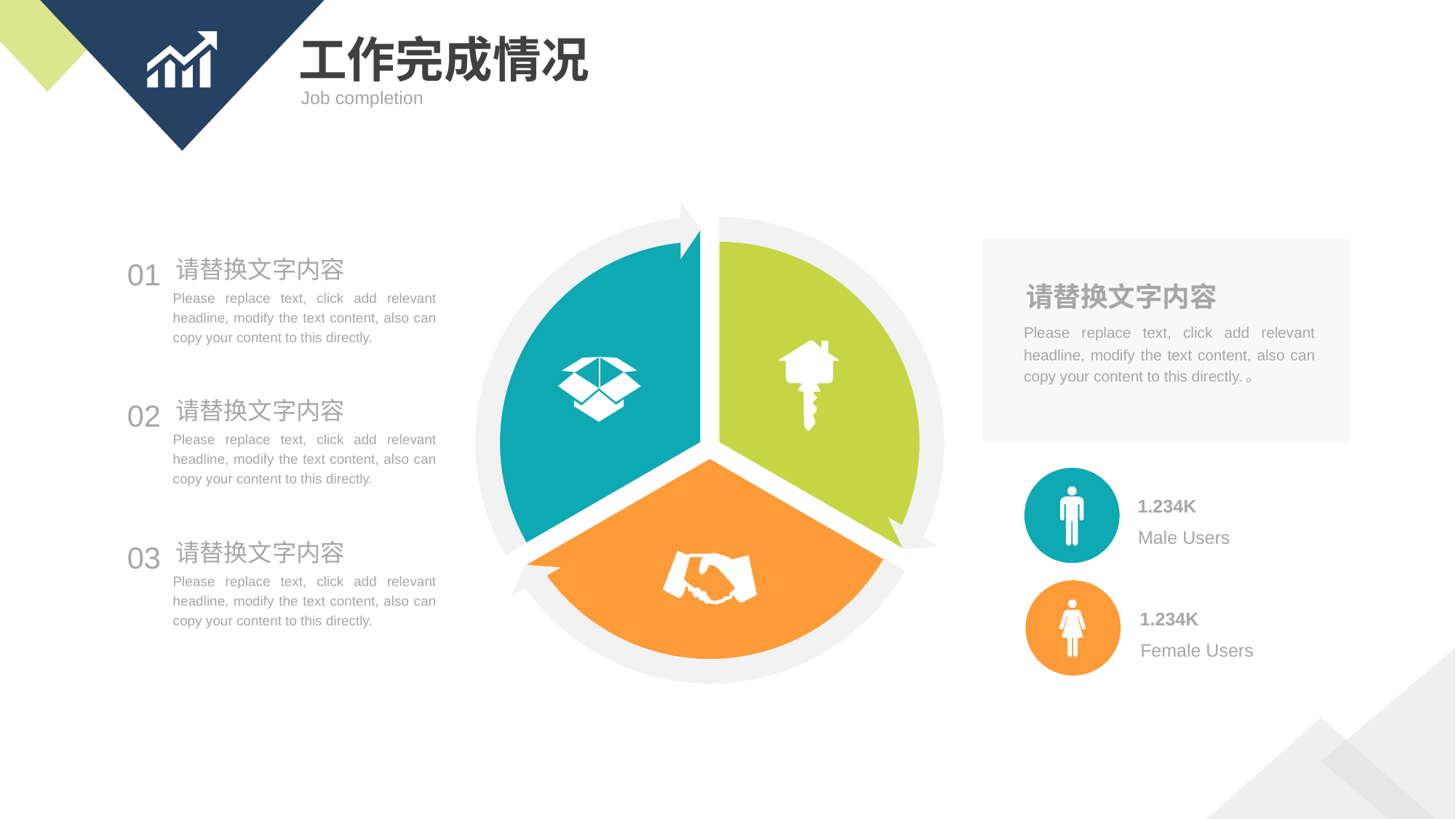

工作完成情况
Job completion

请替换文字内容
Please replace text, click add relevant headline, modify the text content, also can copy your content to this directly.。
请替换文字内容
Please replace text, click add relevant headline, modify the text content, also can copy your content to this directly.
01

请替换文字内容
Please replace text, click add relevant headline, modify the text content, also can copy your content to this directly.
02

1.234K
Male Users
请替换文字内容
Please replace text, click add relevant headline, modify the text content, also can copy your content to this directly.
03

1.234K
Female Users